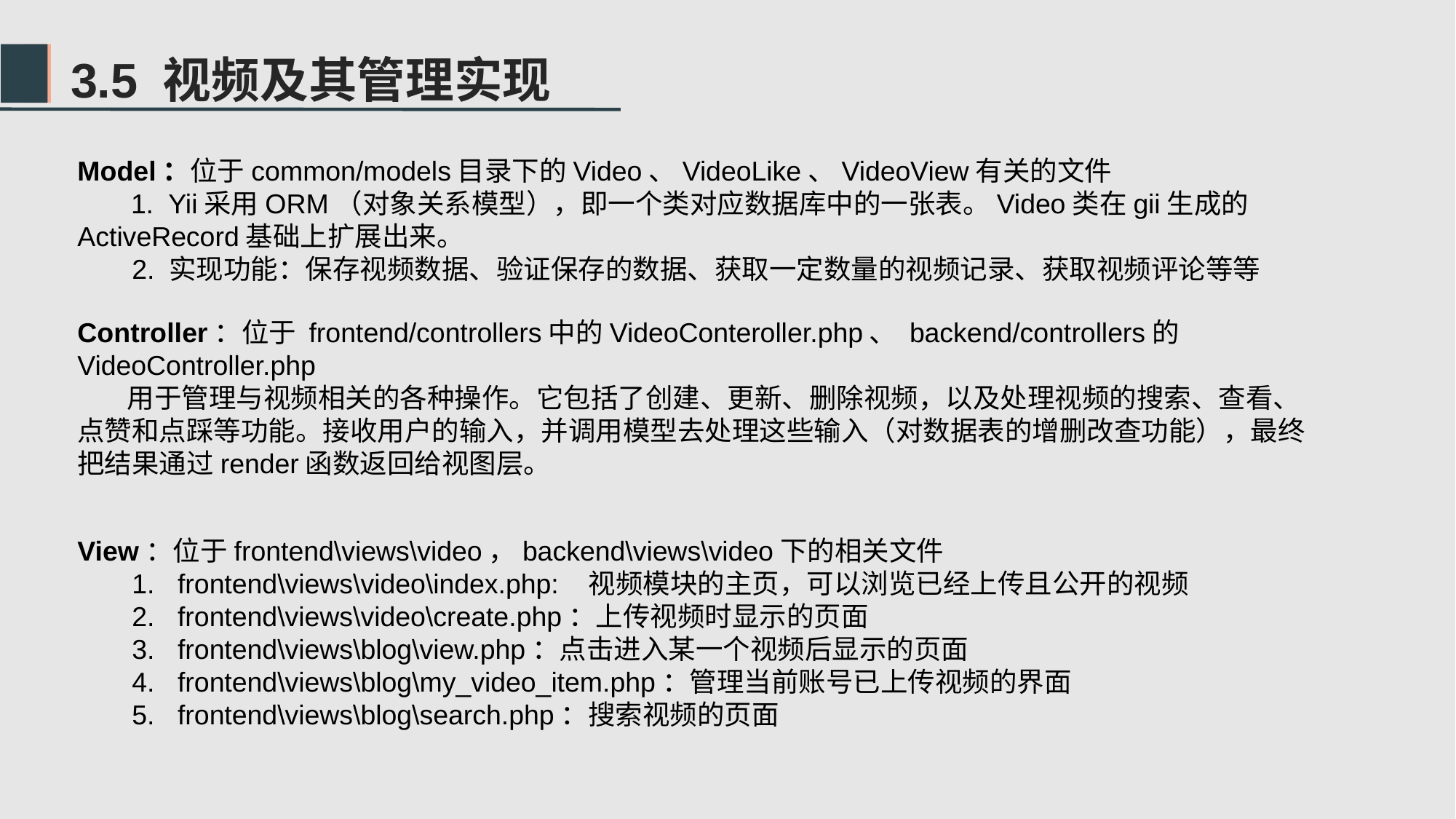

3.5 视频及其管理实现

Model：位于common/models目录下的Video、VideoLike、VideoView有关的文件
       1.  Yii采用ORM（对象关系模型），即一个类对应数据库中的一张表。Video类在gii生成的ActiveRecord基础上扩展出来。
2. 实现功能：保存视频数据、验证保存的数据、获取一定数量的视频记录、获取视频评论等等
Controller：位于 frontend/controllers中的VideoConteroller.php、 backend/controllers的VideoController.php
       用于管理与视频相关的各种操作。它包括了创建、更新、删除视频，以及处理视频的搜索、查看、点赞和点踩等功能。接收用户的输入，并调用模型去处理这些输入（对数据表的增删改查功能），最终把结果通过render函数返回给视图层。

View：位于frontend\views\video，backend\views\video下的相关文件
1.   frontend\views\video\index.php:   视频模块的主页，可以浏览已经上传且公开的视频
2.   frontend\views\video\create.php：上传视频时显示的页面
3.   frontend\views\blog\view.php：点击进入某一个视频后显示的页面
4.   frontend\views\blog\my_video_item.php：管理当前账号已上传视频的界面
5.   frontend\views\blog\search.php：搜索视频的页面